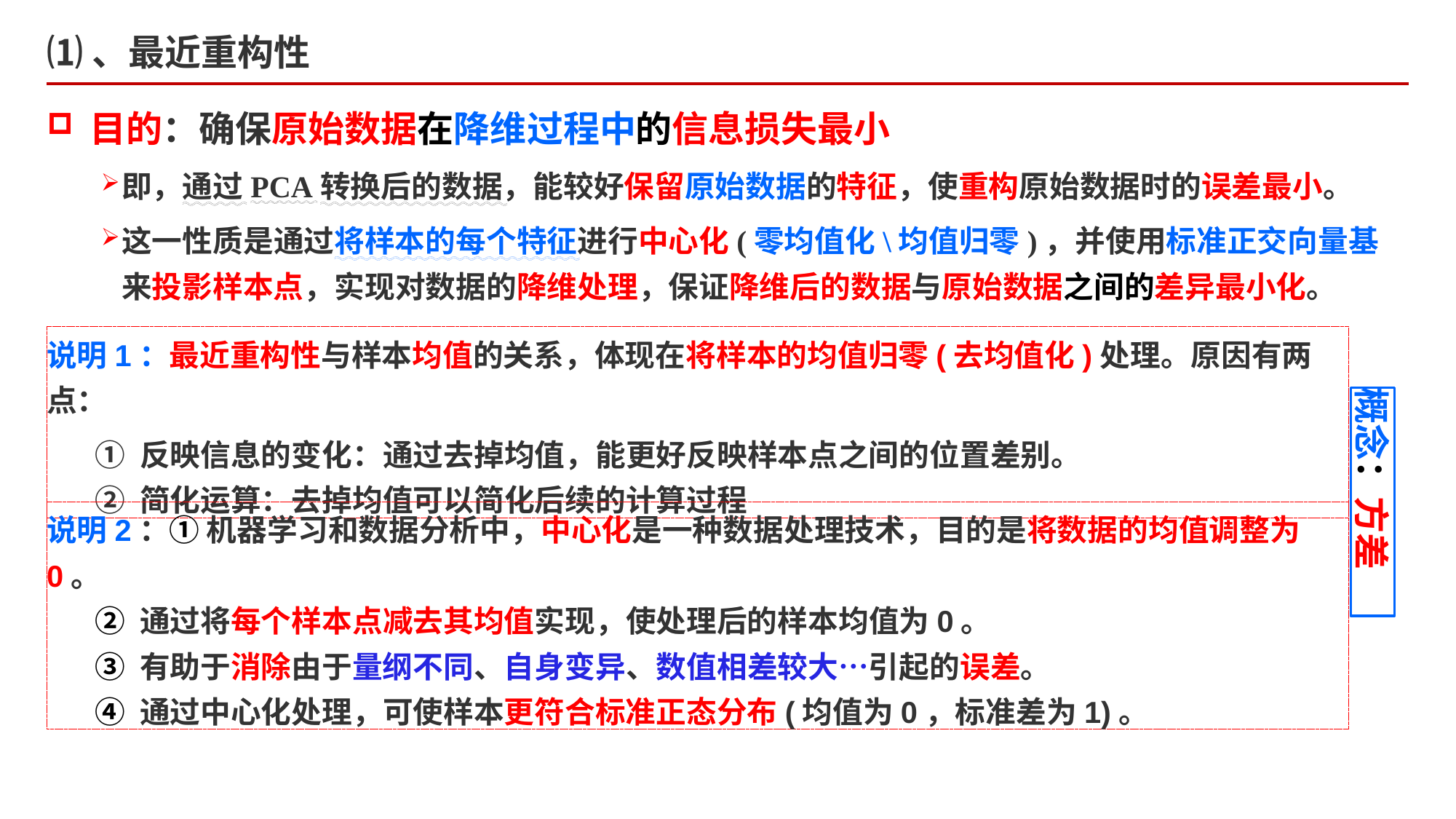

⑴、最近重构性‌
目的：确保原始数据在降维过程中的信息损失最小
即，通过PCA转换后的数据，能较好保留原始数据的特征，使重构原始数据时的误差最小。
这一性质是通过将样本的每个特征进行中心化(零均值化\均值归零)，并使用标准正交向量基来投影样本点，实现对数据的降维处理，保证降维后的数据与原始数据之间的差异最小化。‌
说明1：最近重构性与样本均值的关系，体现在将样本的均值归零(去均值化)处理。原因有两点：
       ①‌ 反映信息的变化‌：通过去掉均值，能更好反映样本点之间的位置差别。
       ② ‌简化运算‌：去掉均值可以简化后续的计算过程
概念：方差
说明2：① 机器学习和数据分析中，中心化是一种数据处理技术，目的是将数据的均值调整为0。
       ② 通过将每个样本点减去其均值实现，使处理后的样本均值为0。
       ③ 有助于消除由于量纲不同、自身变异、数值相差较大…引起的误差。
       ④ 通过中心化处理，可使样本更符合标准正态分布(均值为0，标准差为1)。